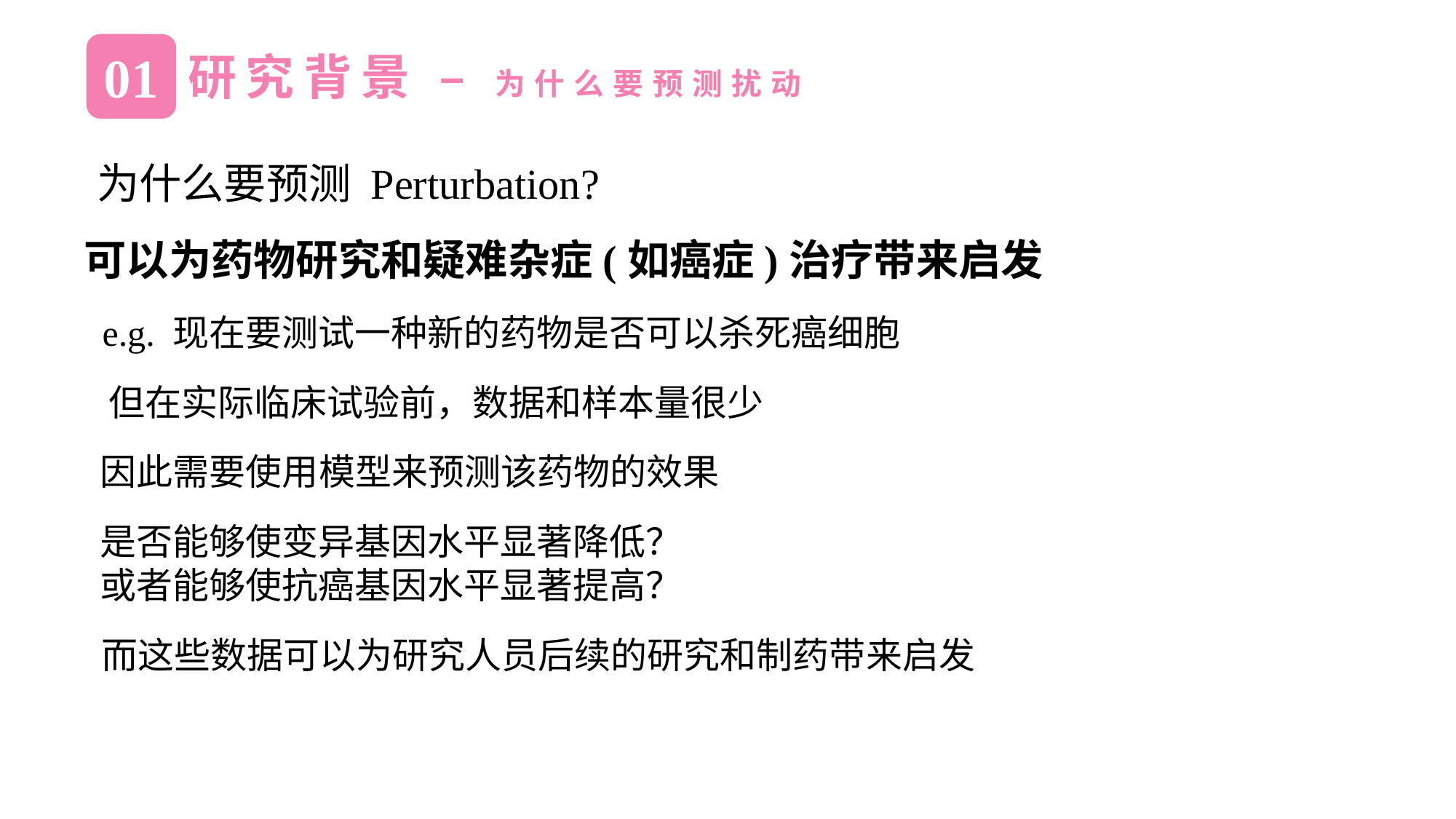

01
研究背景 – 为什么要预测扰动
为什么要预测 Perturbation?
可以为药物研究和疑难杂症(如癌症)治疗带来启发
e.g. 现在要测试一种新的药物是否可以杀死癌细胞
但在实际临床试验前，数据和样本量很少
因此需要使用模型来预测该药物的效果
是否能够使变异基因水平显著降低？
或者能够使抗癌基因水平显著提高？
而这些数据可以为研究人员后续的研究和制药带来启发